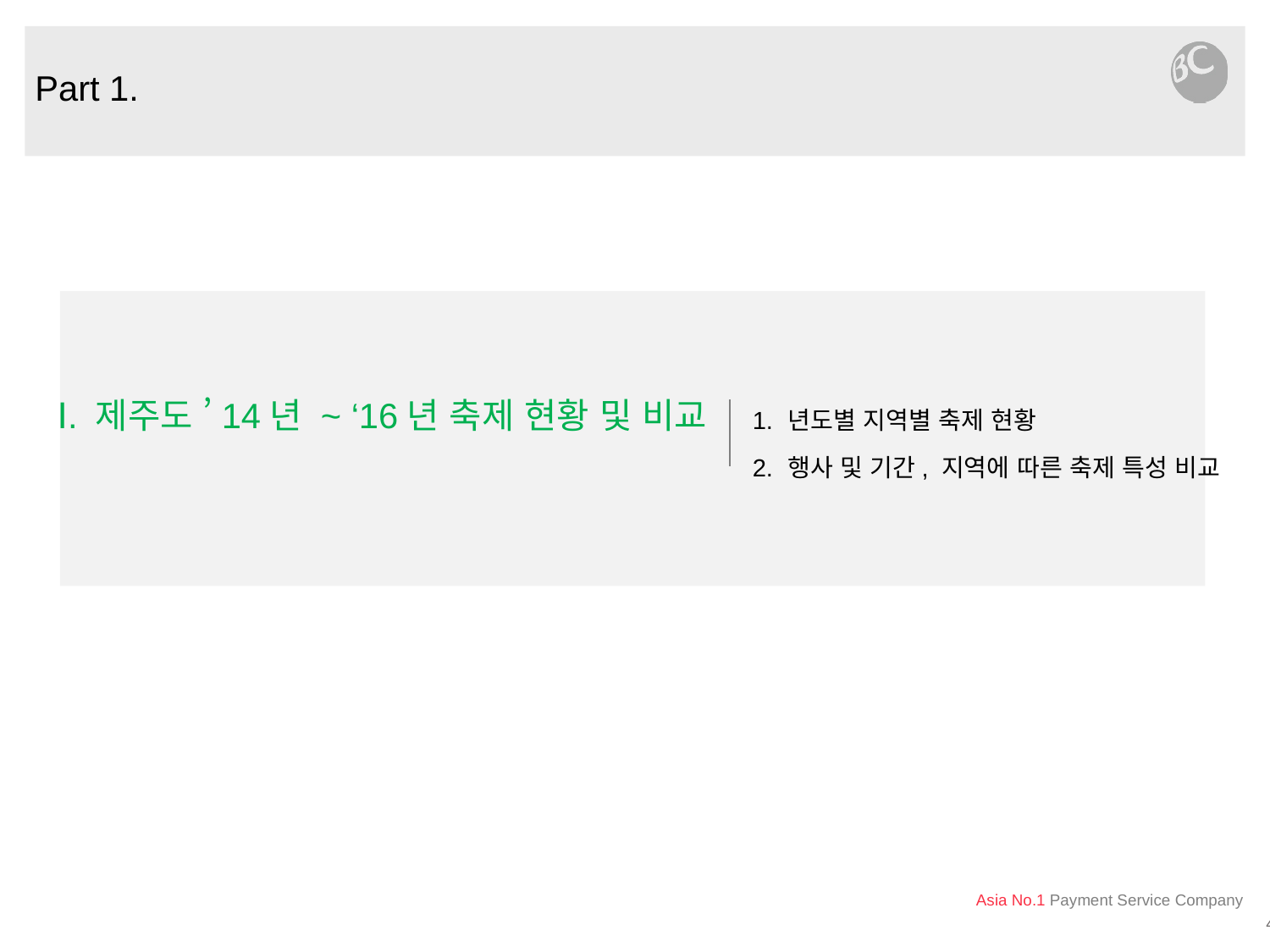

Part 1.

년도별 지역별 축제 현황
행사 및 기간, 지역에 따른 축제 특성 비교
Ⅰ. 제주도 ’14년 ~ ‘16년 축제 현황 및 비교